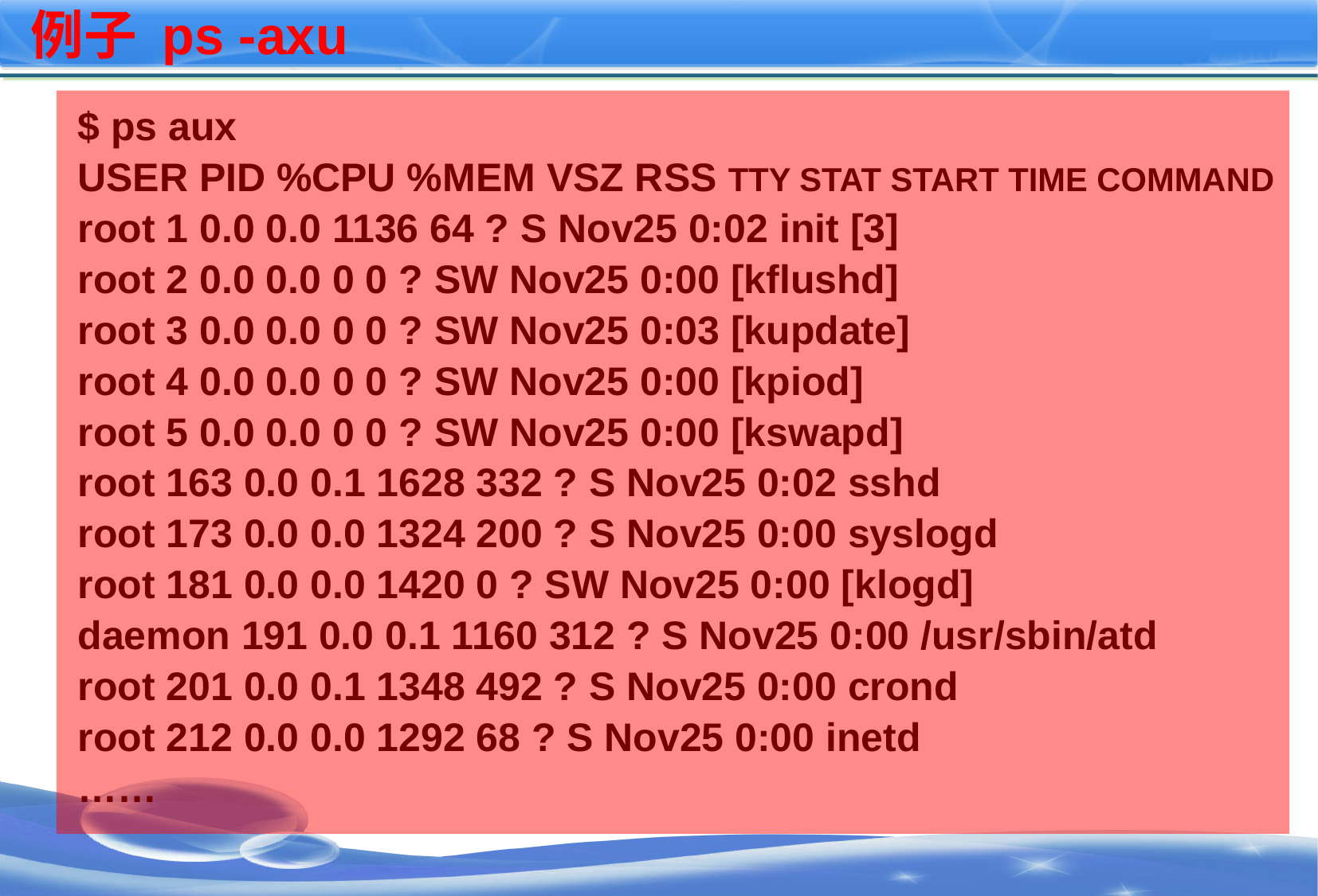

# 例子 ps -axu

$ ps aux
USER PID %CPU %MEM VSZ RSS TTY STAT START TIME COMMAND
root 1 0.0 0.0 1136 64 ? S Nov25 0:02 init [3]
root 2 0.0 0.0 0 0 ? SW Nov25 0:00 [kflushd]
root 3 0.0 0.0 0 0 ? SW Nov25 0:03 [kupdate]
root 4 0.0 0.0 0 0 ? SW Nov25 0:00 [kpiod]
root 5 0.0 0.0 0 0 ? SW Nov25 0:00 [kswapd]
root 163 0.0 0.1 1628 332 ? S Nov25 0:02 sshd
root 173 0.0 0.0 1324 200 ? S Nov25 0:00 syslogd
root 181 0.0 0.0 1420 0 ? SW Nov25 0:00 [klogd]
daemon 191 0.0 0.1 1160 312 ? S Nov25 0:00 /usr/sbin/atd
root 201 0.0 0.1 1348 492 ? S Nov25 0:00 crond
root 212 0.0 0.0 1292 68 ? S Nov25 0:00 inetd
……